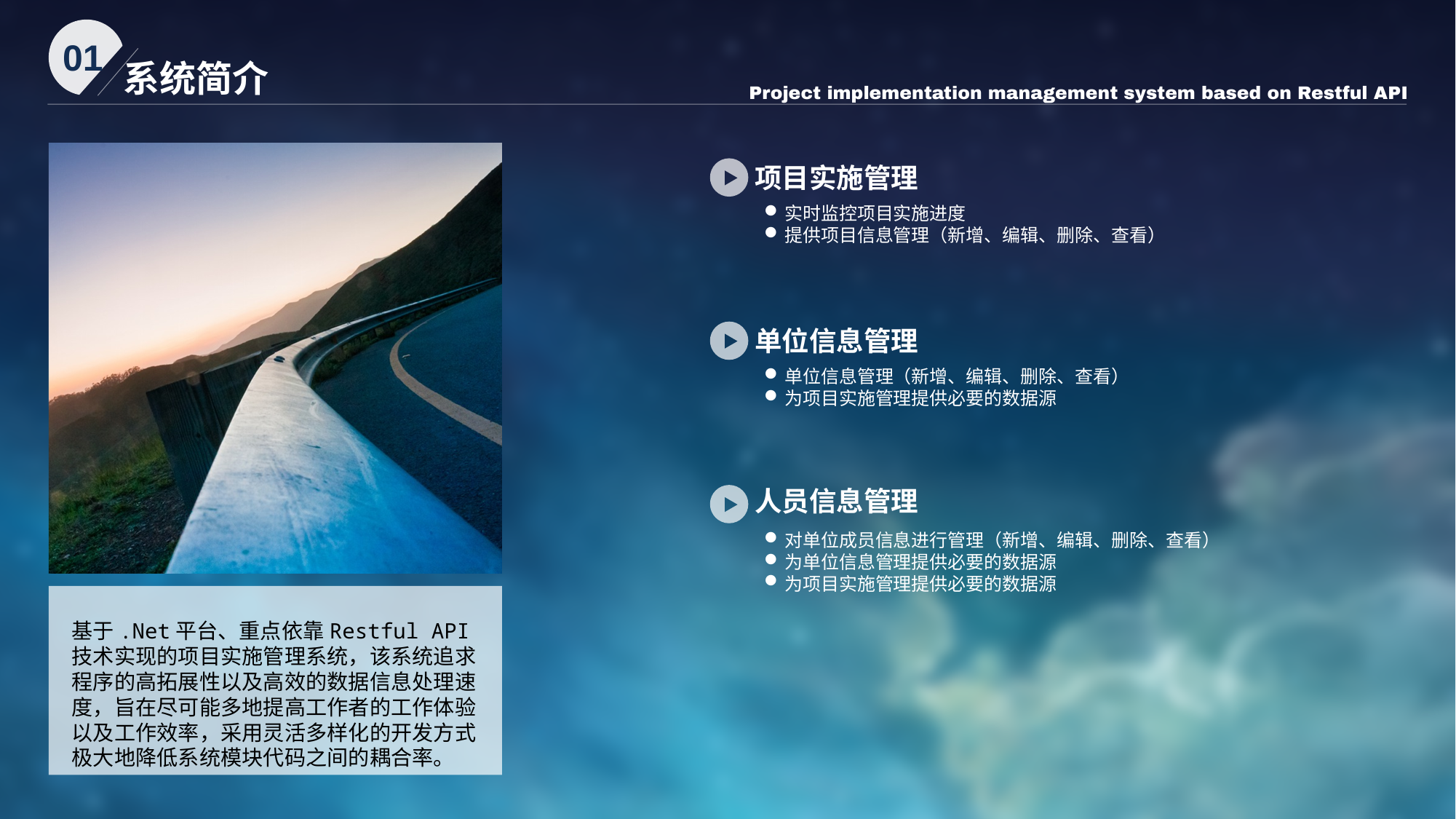

01
系统简介
Project implementation management system based on Restful API

项目实施管理

实时监控项目实施进度
提供项目信息管理（新增、编辑、删除、查看）

单位信息管理

单位信息管理（新增、编辑、删除、查看）
为项目实施管理提供必要的数据源
人员信息管理

对单位成员信息进行管理（新增、编辑、删除、查看）
为单位信息管理提供必要的数据源
为项目实施管理提供必要的数据源

基于.Net平台、重点依靠Restful API技术实现的项目实施管理系统，该系统追求程序的高拓展性以及高效的数据信息处理速度，旨在尽可能多地提高工作者的工作体验以及工作效率，采用灵活多样化的开发方式极大地降低系统模块代码之间的耦合率。